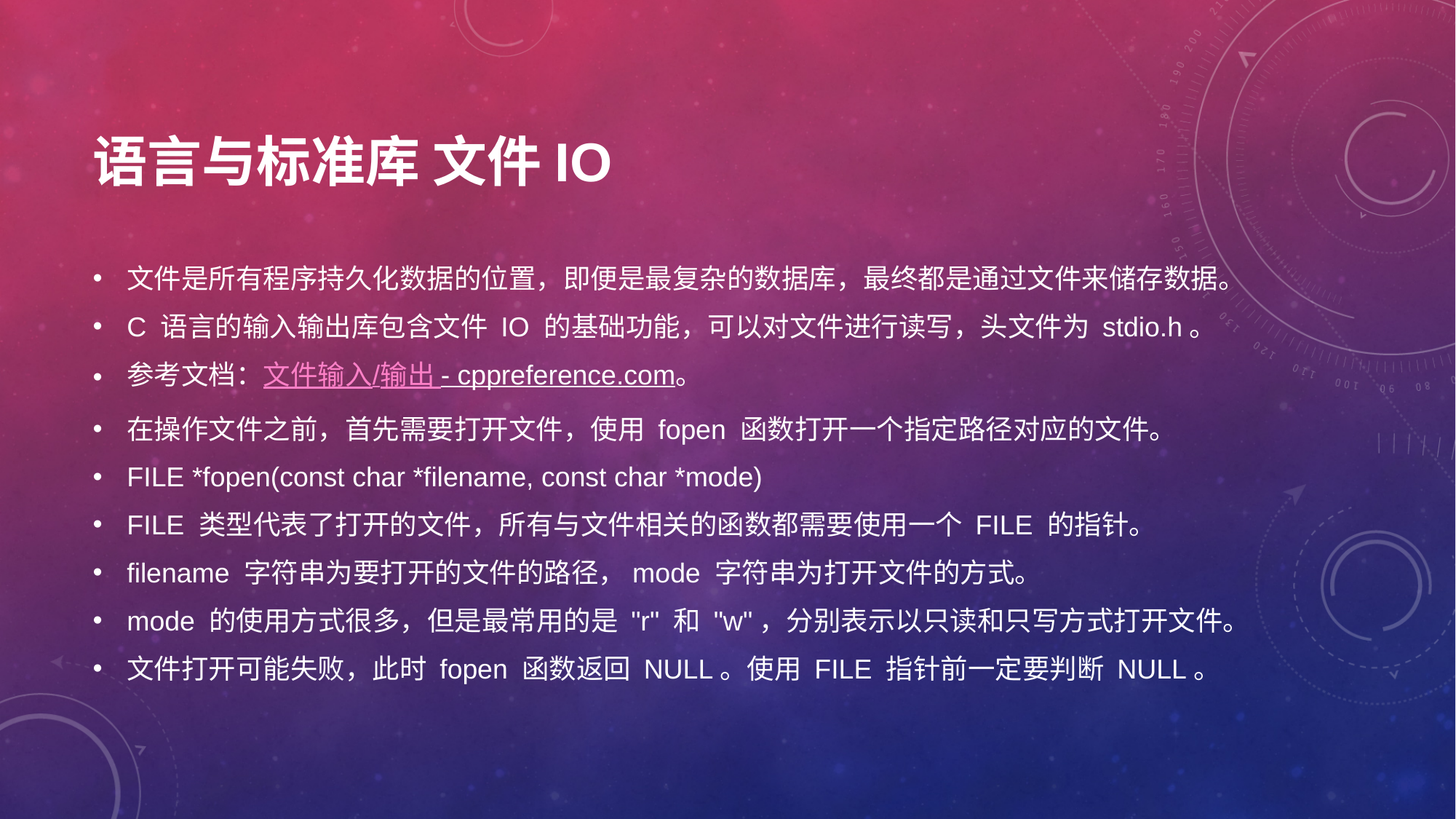

# 语言与标准库 文件IO
文件是所有程序持久化数据的位置，即便是最复杂的数据库，最终都是通过文件来储存数据。
C 语言的输入输出库包含文件 IO 的基础功能，可以对文件进行读写，头文件为 stdio.h。
参考文档：文件输入/输出 - cppreference.com。
在操作文件之前，首先需要打开文件，使用 fopen 函数打开一个指定路径对应的文件。
FILE *fopen(const char *filename, const char *mode)
FILE 类型代表了打开的文件，所有与文件相关的函数都需要使用一个 FILE 的指针。
filename 字符串为要打开的文件的路径，mode 字符串为打开文件的方式。
mode 的使用方式很多，但是最常用的是 "r" 和 "w"，分别表示以只读和只写方式打开文件。
文件打开可能失败，此时 fopen 函数返回 NULL。使用 FILE 指针前一定要判断 NULL。